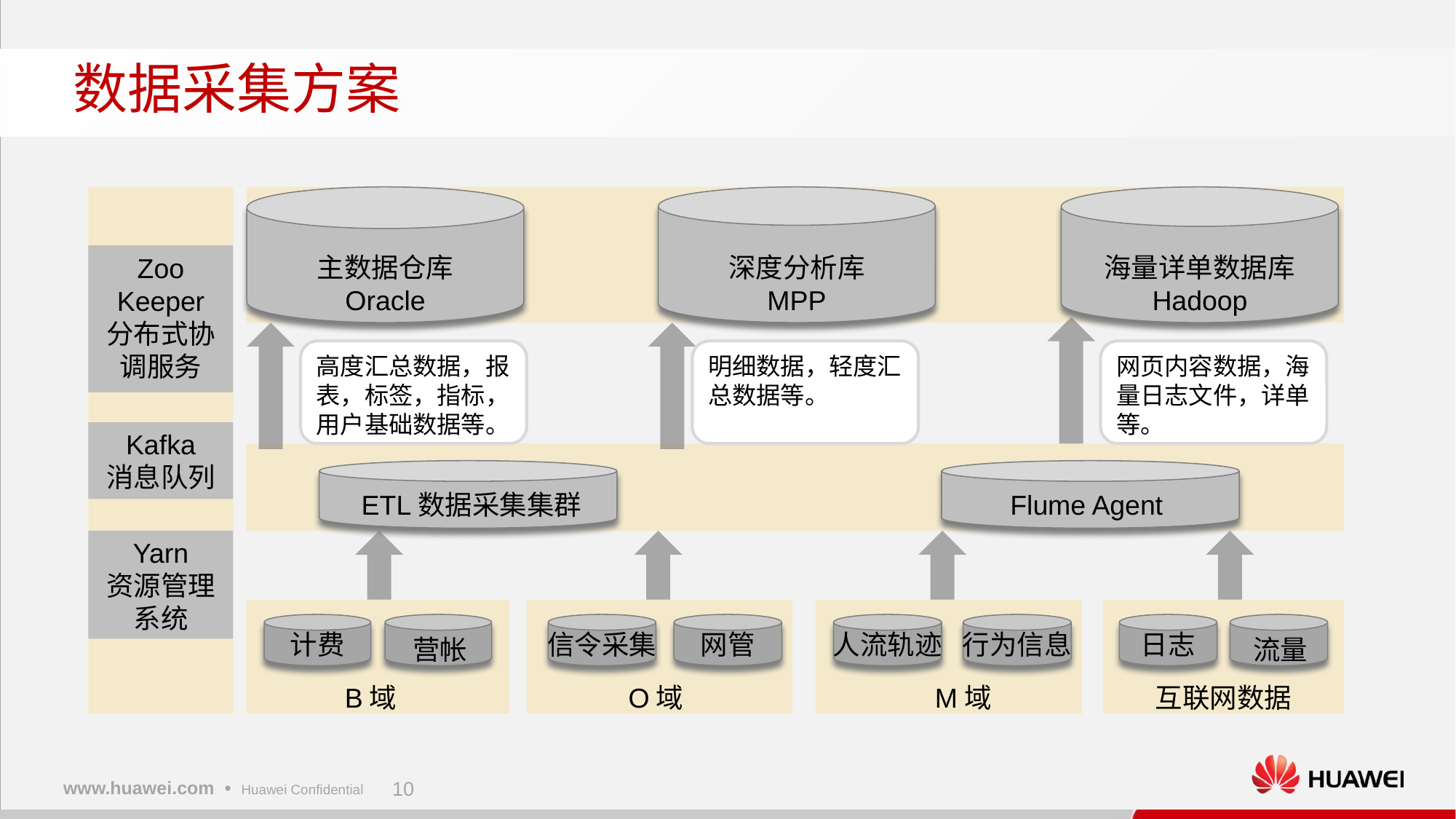

数据采集方案

主数据仓库
Oracle
深度分析库
MPP
海量详单数据库
Hadoop
Zoo
Keeper
分布式协调服务

高度汇总数据，报表，标签，指标，用户基础数据等。
明细数据，轻度汇总数据等。
网页内容数据，海量日志文件，详单等。

Kafka
消息队列

ETL数据采集集群
Flume Agent
Yarn
资源管理系统

信令采集
网管
O域

人流轨迹
行为信息
M域

计费

主数
营帐
B域

日志

主数
流量
互联网数据